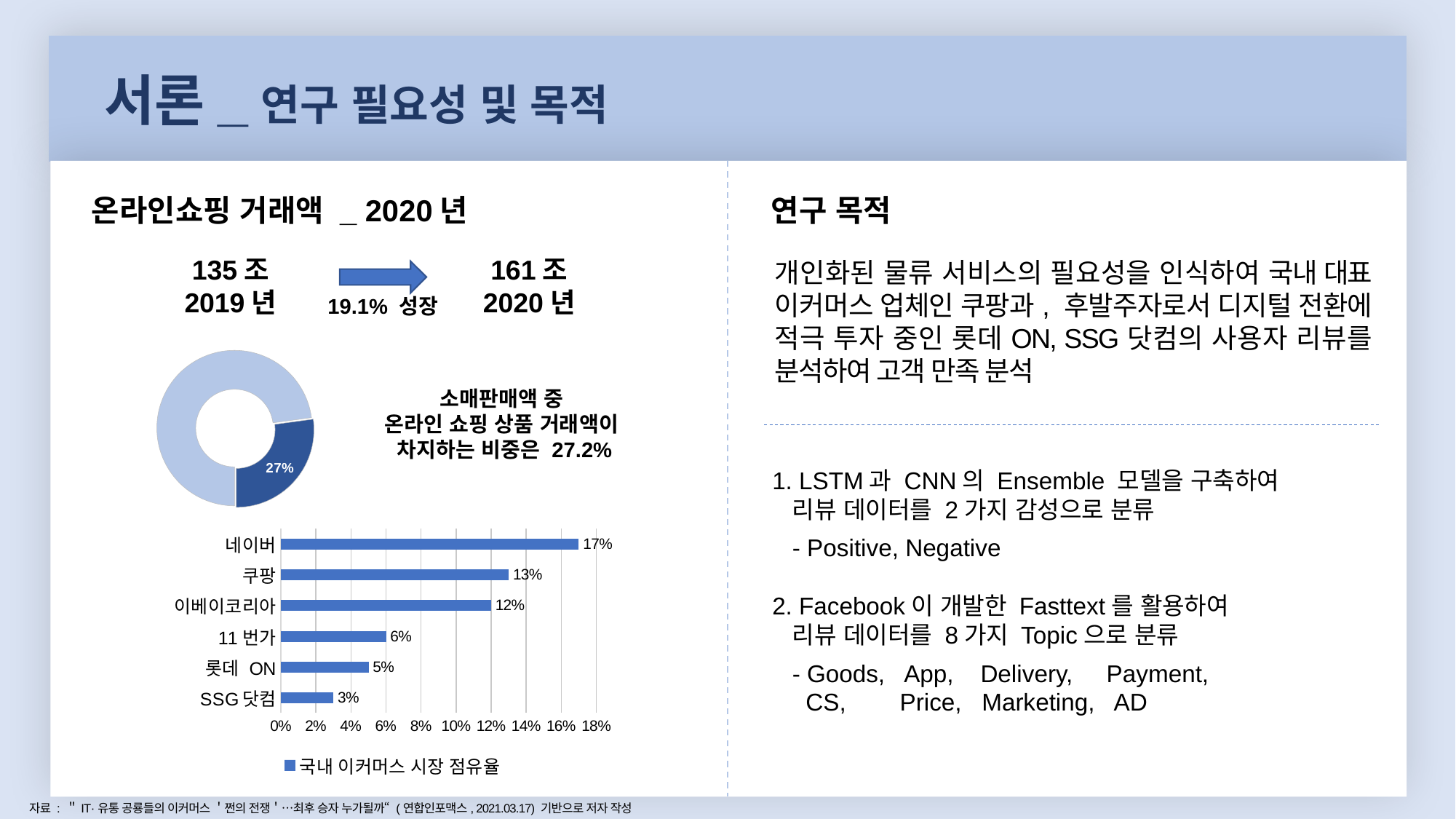

서론_연구 필요성 및 목적

온라인쇼핑 거래액 _ 2020년
연구 목적
135조
2019년
161조
2020년
개인화된 물류 서비스의 필요성을 인식하여 국내 대표 이커머스 업체인 쿠팡과, 후발주자로서 디지털 전환에 적극 투자 중인 롯데ON, SSG닷컴의 사용자 리뷰를 분석하여 고객 만족 분석

19.1% 성장

### Chart

| Category | 비율 |
|---|---|
| A | 0.73 |
| B | 0.272 |
소매판매액 중
온라인 쇼핑 상품 거래액이
차지하는 비중은 27.2%
1. LSTM과 CNN의 Ensemble 모델을 구축하여
   리뷰 데이터를 2가지 감성으로 분류

   - Positive, Negative

2. Facebook이 개발한 Fasttext를 활용하여
   리뷰 데이터를 8가지 Topic으로 분류

   - Goods,   App,    Delivery,     Payment,
     CS,        Price,   Marketing,   AD

### Chart

| Category | 국내 이커머스 시장 점유율 |
|---|---|
| 네이버 | 0.17 |
| 쿠팡 | 0.13 |
| 이베이코리아 | 0.12 |
| 11번가 | 0.06 |
| 롯데 ON | 0.05 |
| SSG닷컴 | 0.03 |
자료 : ＂IT·유통 공룡들의 이커머스 ＇쩐의 전쟁＇…최후 승자 누가될까“ (연합인포맥스, 2021.03.17) 기반으로 저자 작성